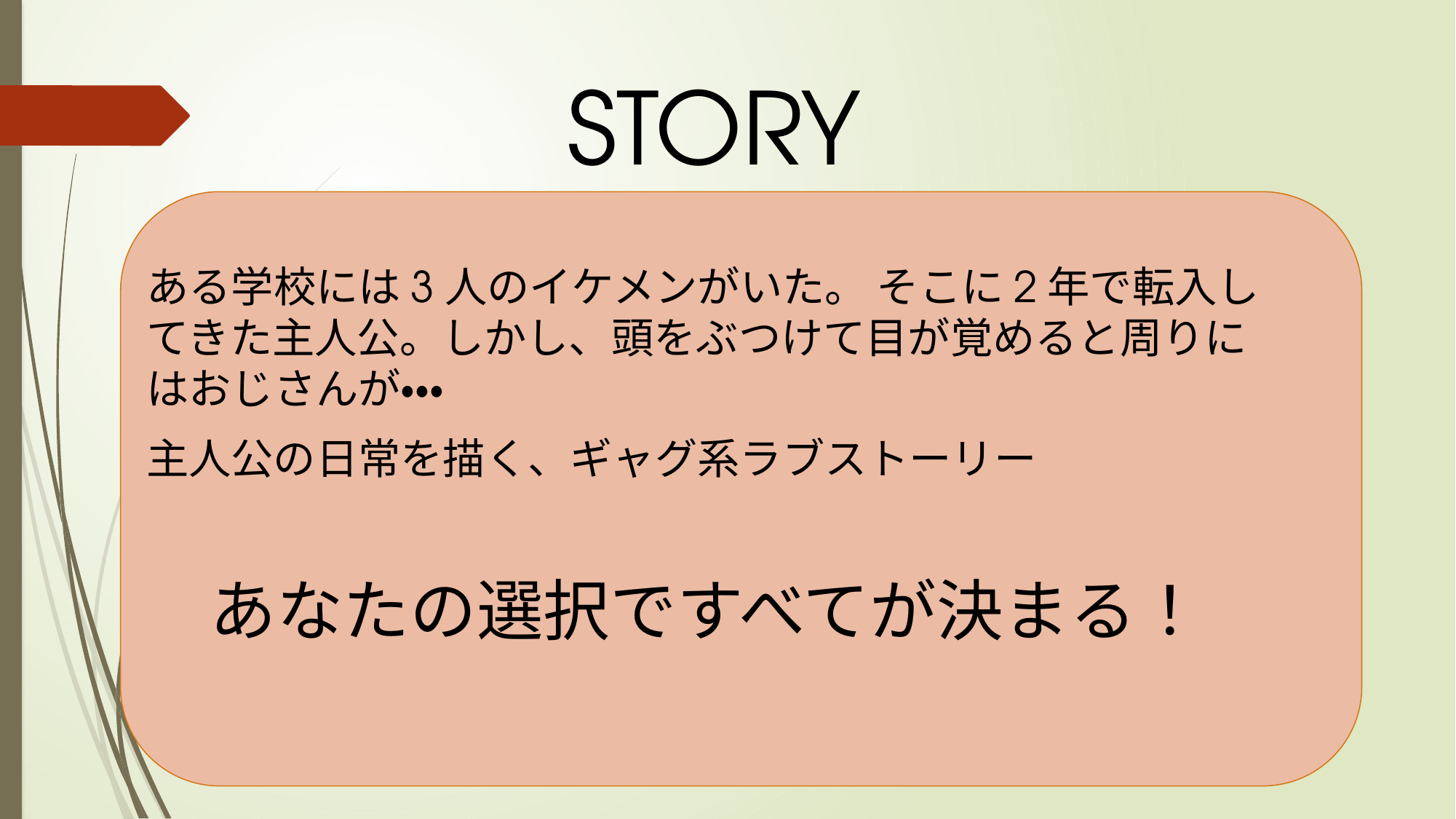

STORY

ある学校には3人のイケメンがいた。 そこに2年で転入してきた主人公。しかし、頭をぶつけて目が覚めると周りにはおじさんが・・・
主人公の日常を描く、ギャグ系ラブストーリー
あなたの選択ですべてが決まる！